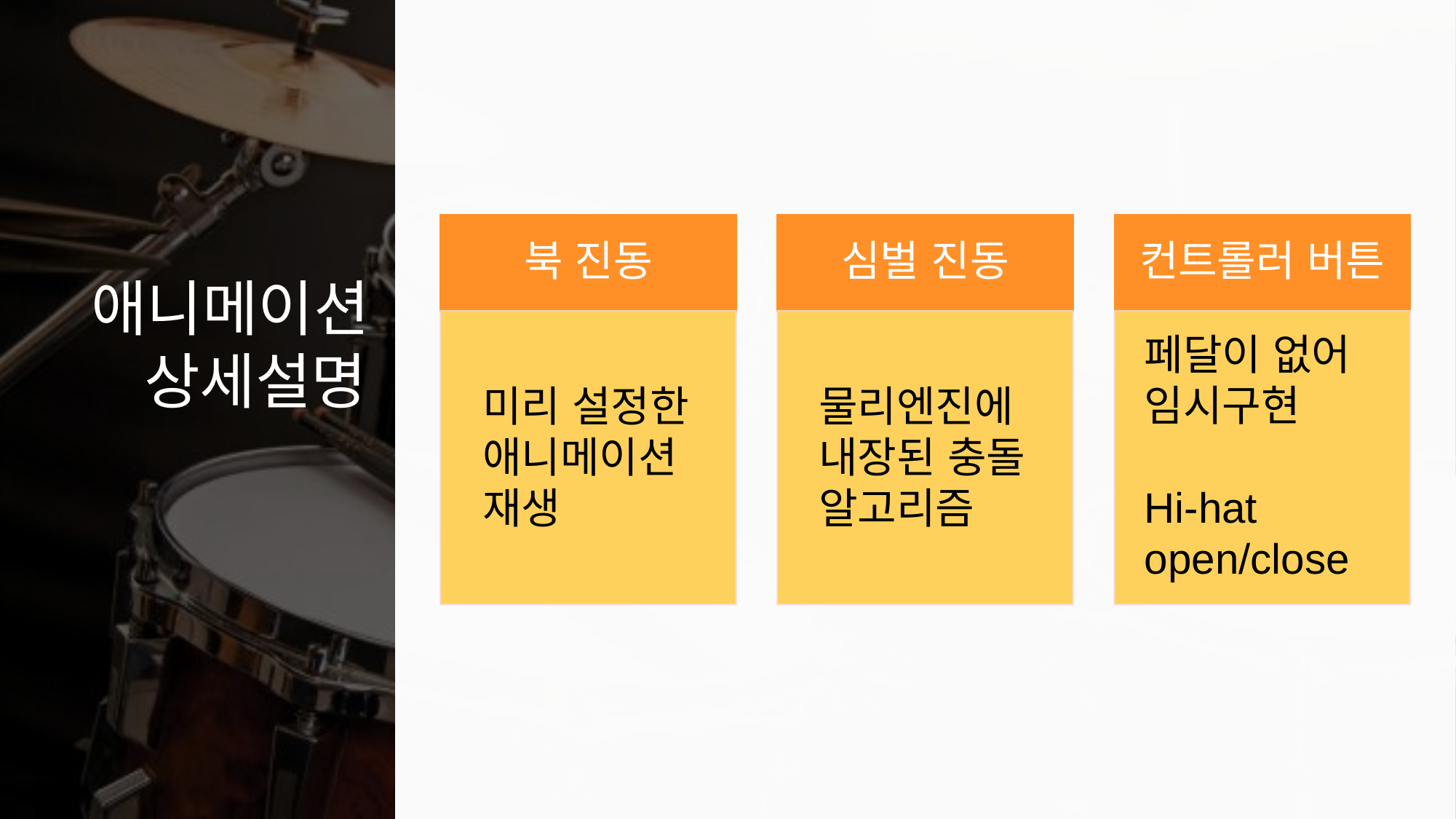

북 진동

심벌 진동

컨트롤러 버튼

   애니메이션
      상세설명
페달이 없어 임시구현

Hi-hat open/close
미리 설정한
애니메이션
재생
물리엔진에
내장된 충돌
알고리즘